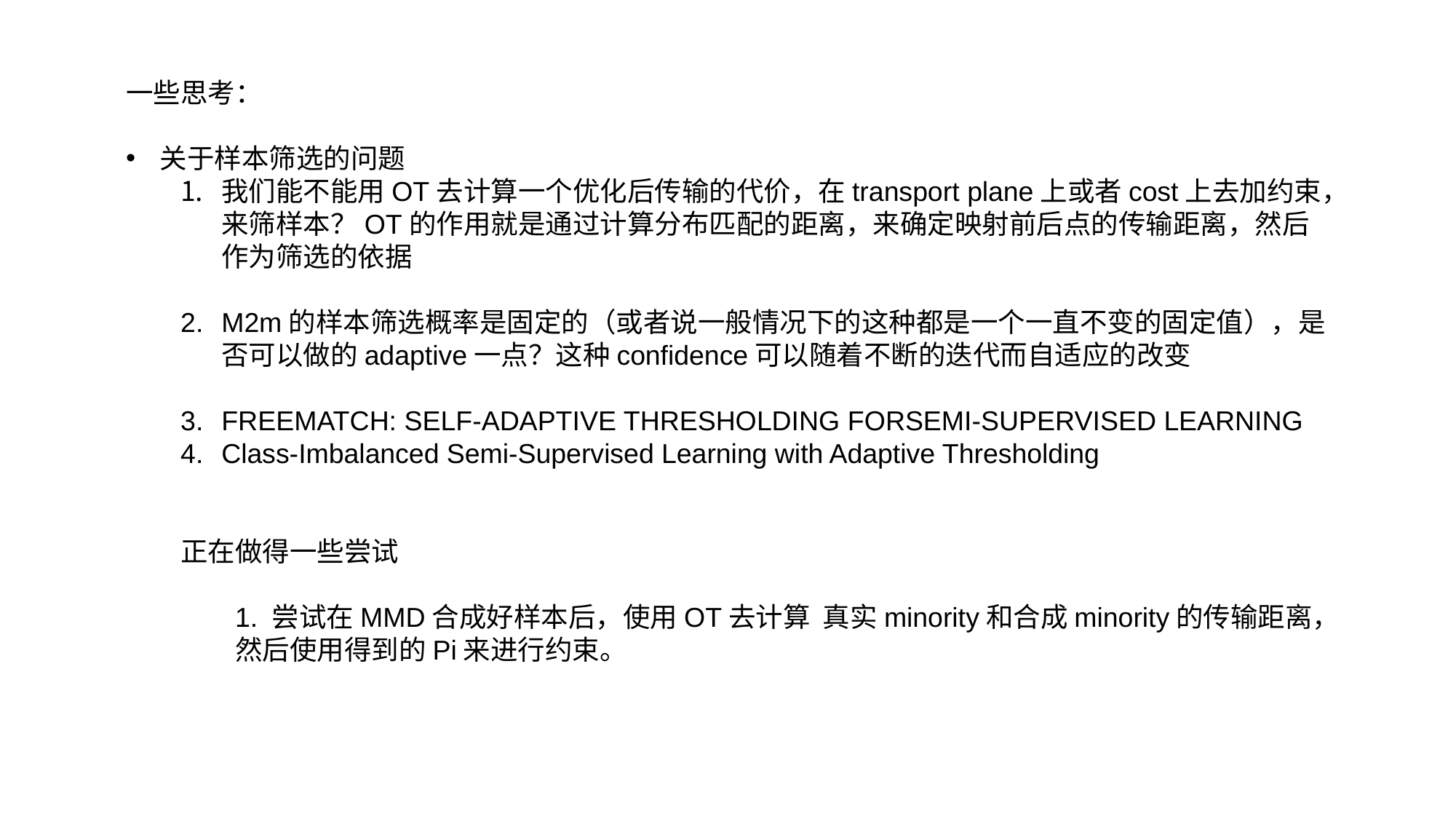

一些思考：

关于样本筛选的问题
我们能不能用OT去计算一个优化后传输的代价，在transport plane上或者cost上去加约束，来筛样本？OT的作用就是通过计算分布匹配的距离，来确定映射前后点的传输距离，然后作为筛选的依据

M2m的样本筛选概率是固定的（或者说一般情况下的这种都是一个一直不变的固定值），是否可以做的adaptive一点？这种confidence可以随着不断的迭代而自适应的改变

FREEMATCH: SELF-ADAPTIVE THRESHOLDING FORSEMI-SUPERVISED LEARNING
Class-Imbalanced Semi-Supervised Learning with Adaptive Thresholding

正在做得一些尝试

1. 尝试在MMD合成好样本后，使用OT去计算  真实minority和合成minority的传输距离，然后使用得到的Pi来进行约束。